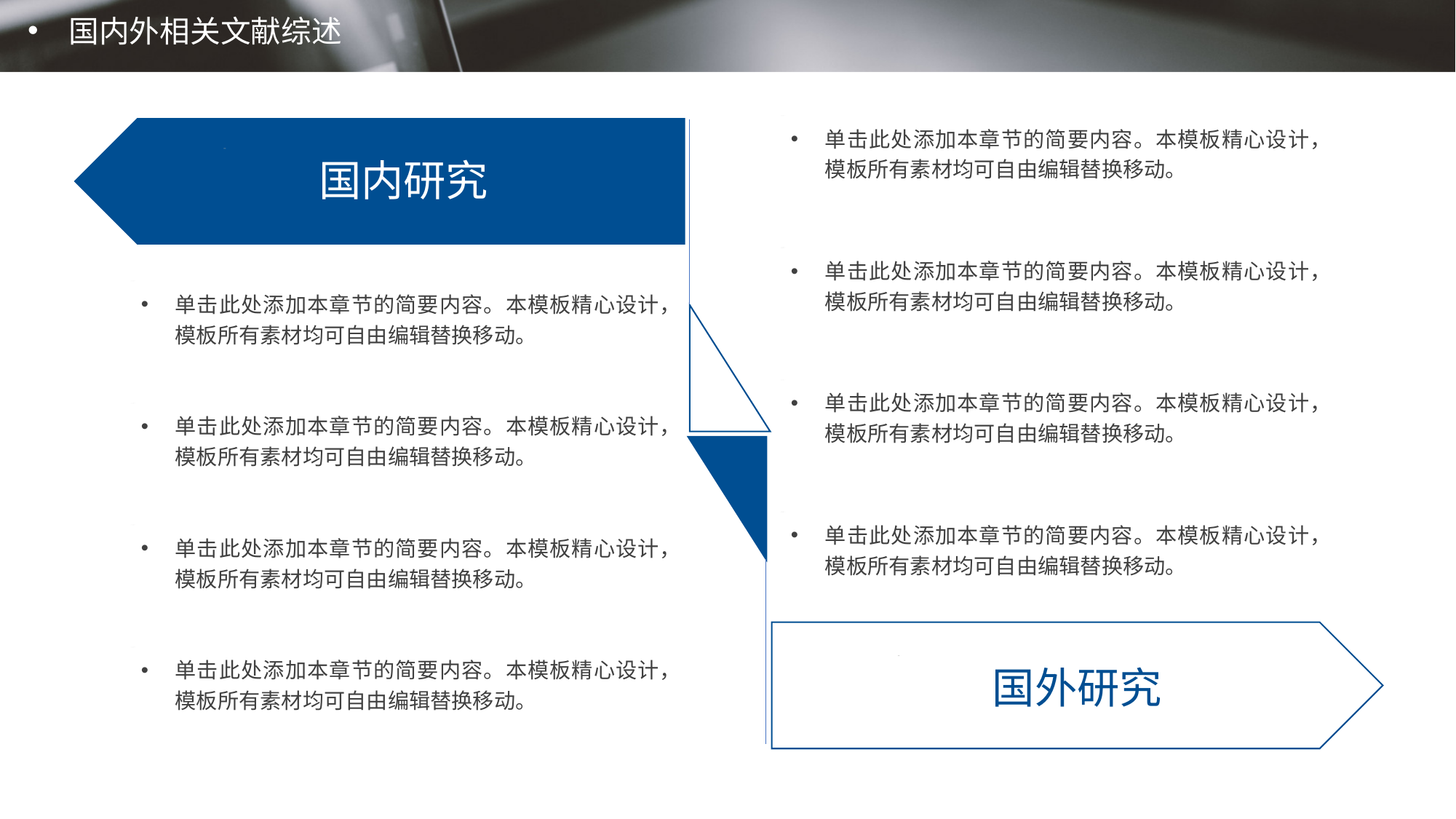

国内外相关文献综述
单击此处添加本章节的简要内容。本模板精心设计，模板所有素材均可自由编辑替换移动。

国内研究
单击此处添加本章节的简要内容。本模板精心设计，模板所有素材均可自由编辑替换移动。
单击此处添加本章节的简要内容。本模板精心设计，模板所有素材均可自由编辑替换移动。

单击此处添加本章节的简要内容。本模板精心设计，模板所有素材均可自由编辑替换移动。
单击此处添加本章节的简要内容。本模板精心设计，模板所有素材均可自由编辑替换移动。

单击此处添加本章节的简要内容。本模板精心设计，模板所有素材均可自由编辑替换移动。
单击此处添加本章节的简要内容。本模板精心设计，模板所有素材均可自由编辑替换移动。

单击此处添加本章节的简要内容。本模板精心设计，模板所有素材均可自由编辑替换移动。
国外研究